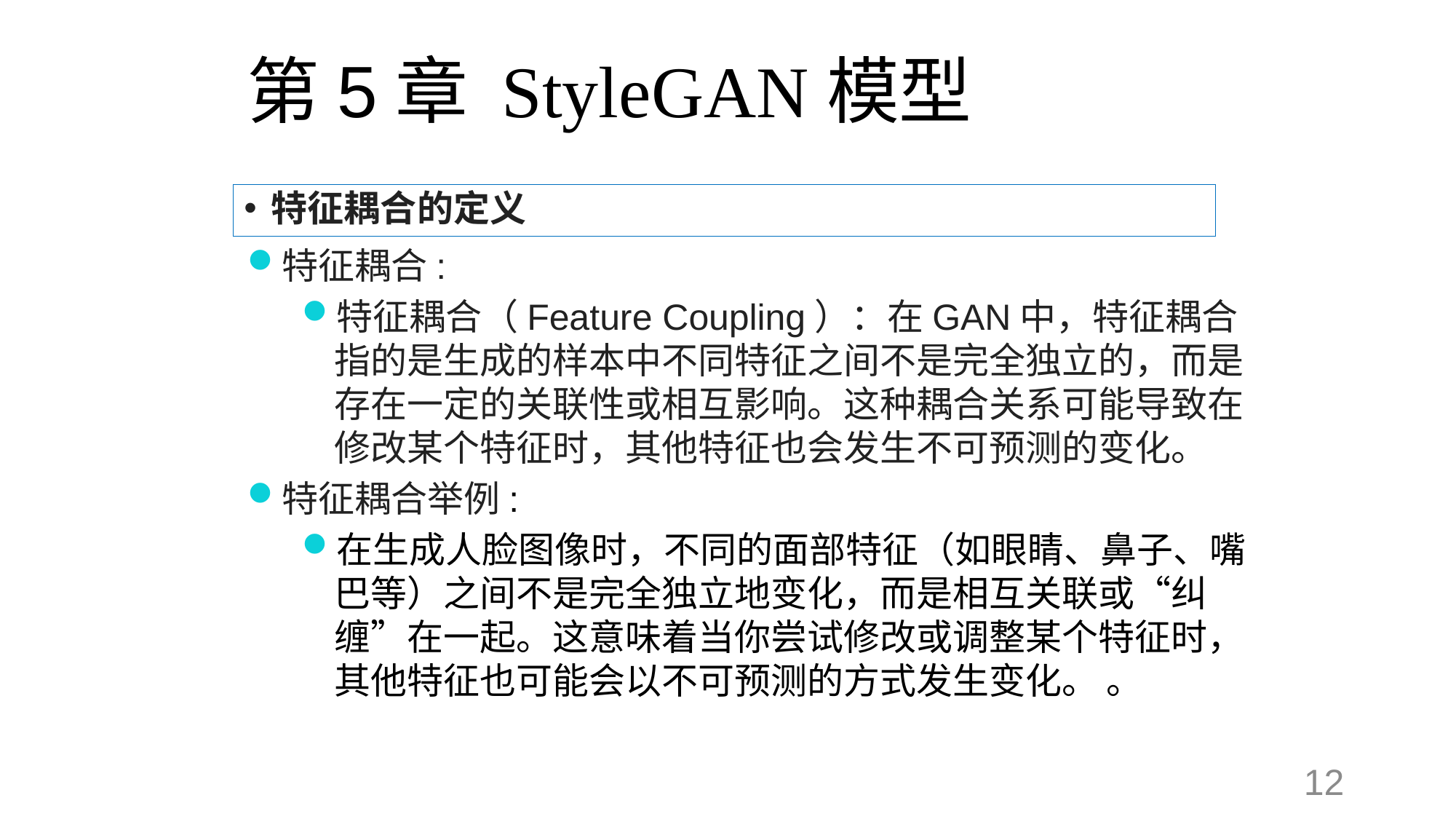

# 第5章 StyleGAN模型
特征耦合的定义
特征耦合:
特征耦合（Feature Coupling）：在GAN中，特征耦合指的是生成的样本中不同特征之间不是完全独立的，而是存在一定的关联性或相互影响。这种耦合关系可能导致在修改某个特征时，其他特征也会发生不可预测的变化。
特征耦合举例:
在生成人脸图像时，不同的面部特征（如眼睛、鼻子、嘴巴等）之间不是完全独立地变化，而是相互关联或“纠缠”在一起。这意味着当你尝试修改或调整某个特征时，其他特征也可能会以不可预测的方式发生变化。 。
12